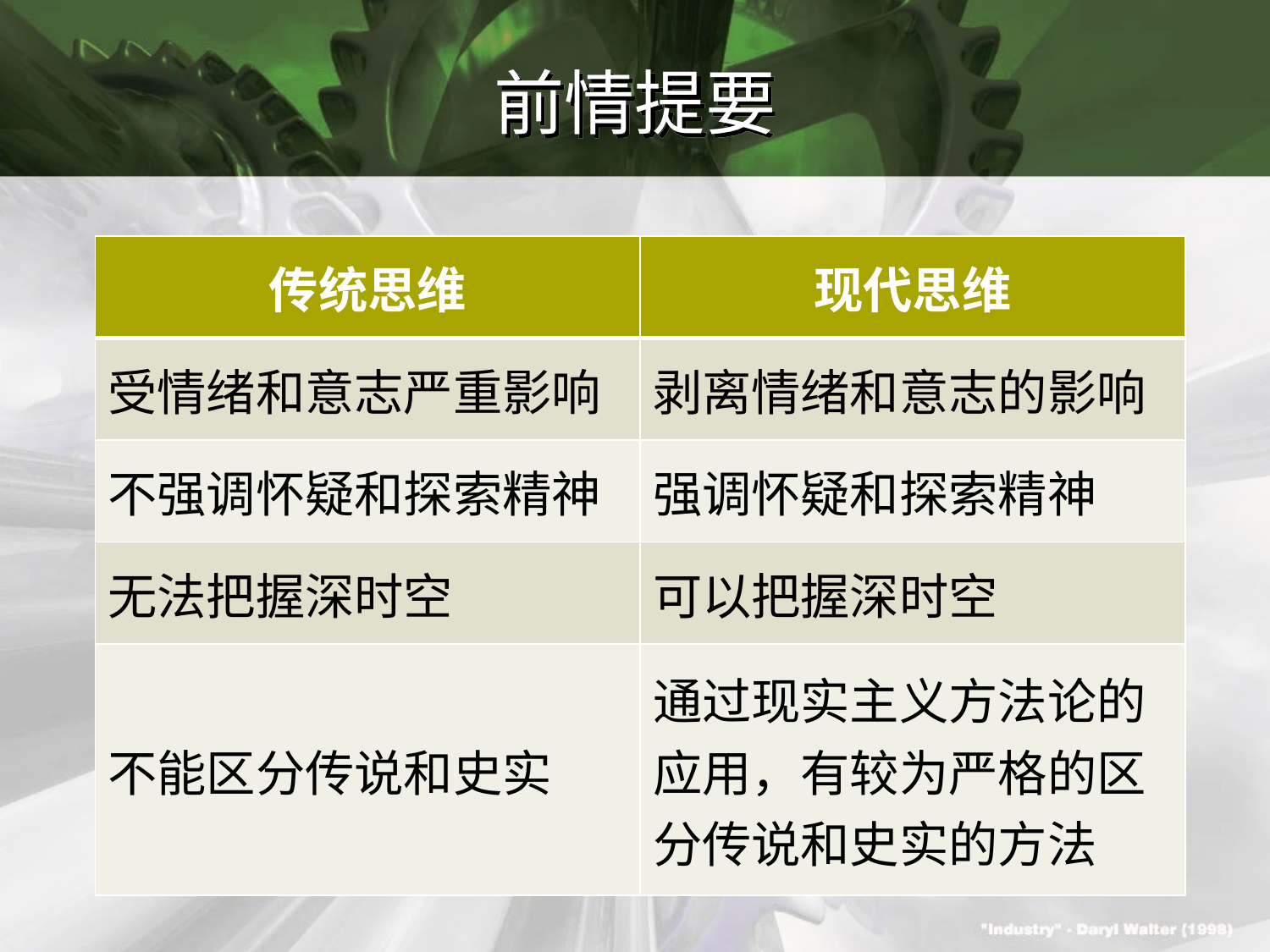

# 前情提要
| 传统思维 | 现代思维 |
| --- | --- |
| 受情绪和意志严重影响 | 剥离情绪和意志的影响 |
| 不强调怀疑和探索精神 | 强调怀疑和探索精神 |
| 无法把握深时空 | 可以把握深时空 |
| 不能区分传说和史实 | 通过现实主义方法论的应用，有较为严格的区分传说和史实的方法 |